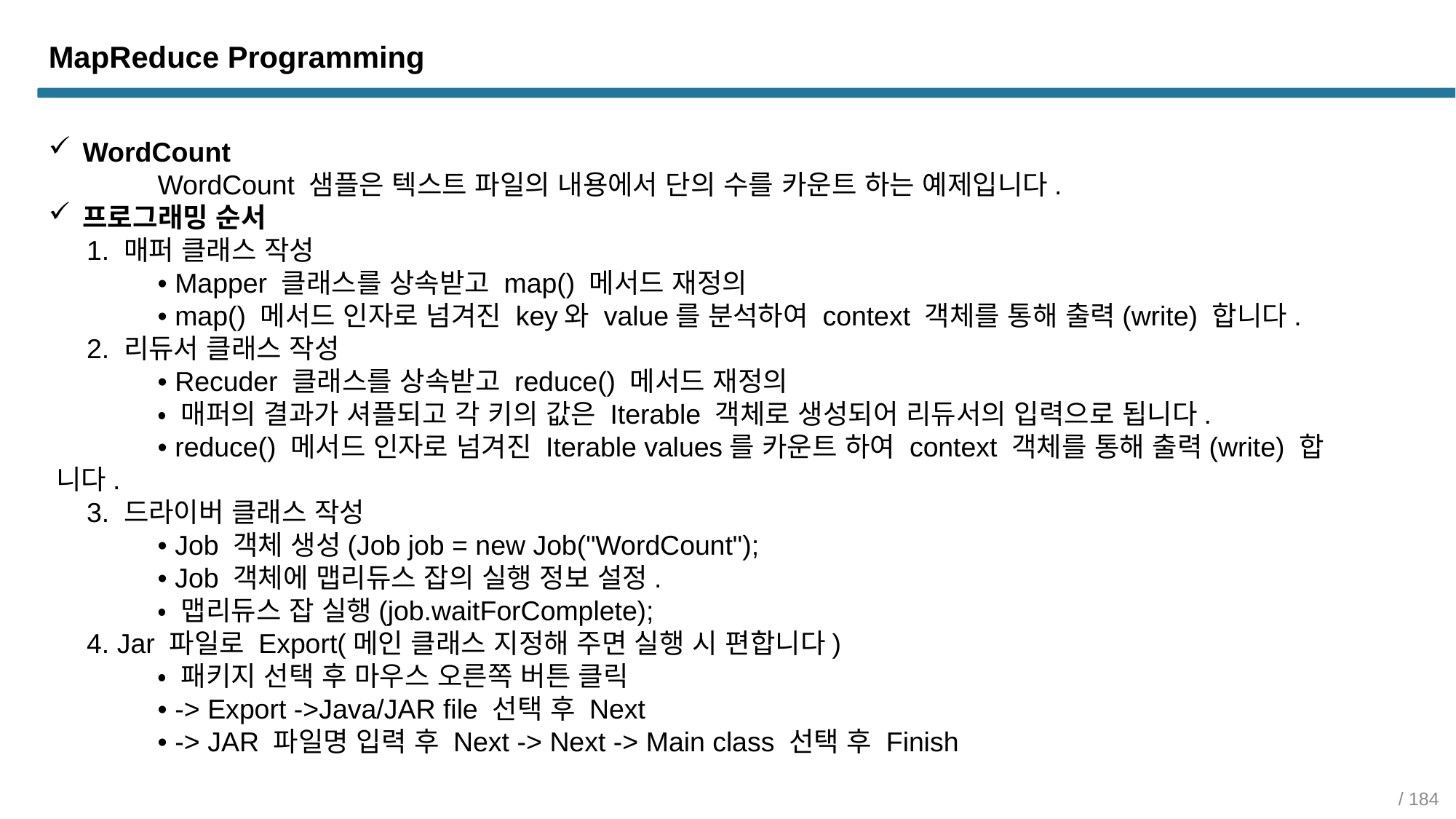

MapReduce Programming
WordCount
	WordCount 샘플은 텍스트 파일의 내용에서 단의 수를 카운트 하는 예제입니다.
프로그래밍 순서
     1. 매퍼 클래스 작성
	• Mapper 클래스를 상속받고 map() 메서드 재정의
	• map() 메서드 인자로 넘겨진 key와 value를 분석하여 context 객체를 통해 출력(write) 합니다.
     2. 리듀서 클래스 작성
	• Recuder 클래스를 상속받고 reduce() 메서드 재정의
	• 매퍼의 결과가 셔플되고 각 키의 값은 Iterable 객체로 생성되어 리듀서의 입력으로 됩니다.
	• reduce() 메서드 인자로 넘겨진 Iterable values를 카운트 하여 context 객체를 통해 출력(write) 합	  니다.
     3. 드라이버 클래스 작성
	• Job 객체 생성(Job job = new Job("WordCount");
	• Job 객체에 맵리듀스 잡의 실행 정보 설정.
	• 맵리듀스 잡 실행(job.waitForComplete);
     4. Jar 파일로 Export(메인 클래스 지정해 주면 실행 시 편합니다)
	• 패키지 선택 후 마우스 오른쪽 버튼 클릭
	• -> Export ->Java/JAR file 선택 후 Next
	• -> JAR 파일명 입력 후 Next -> Next -> Main class 선택 후 Finish
/ 184